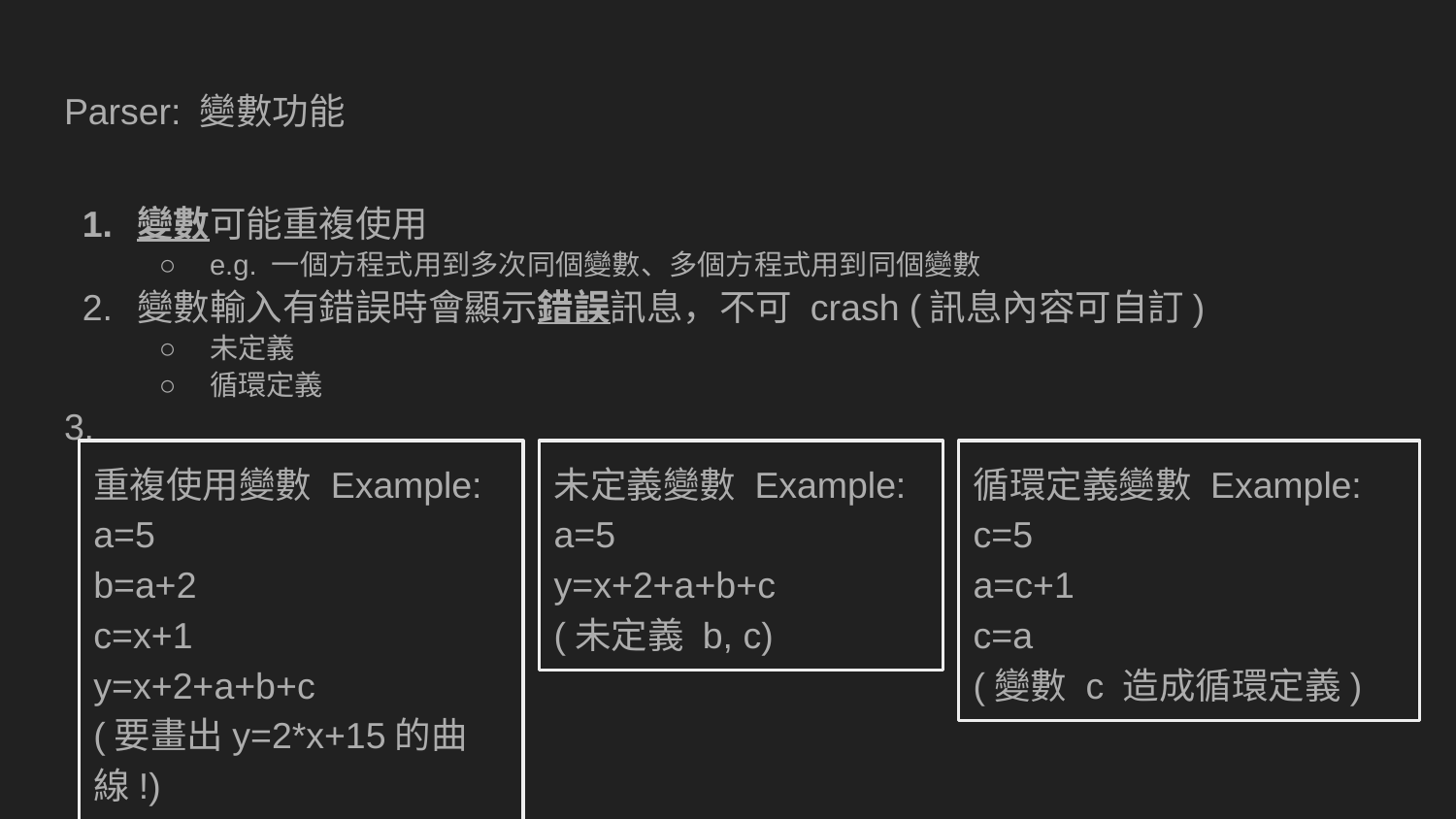

# Parser: 變數功能
變數可能重複使用
e.g. 一個方程式用到多次同個變數、多個方程式用到同個變數
變數輸入有錯誤時會顯示錯誤訊息，不可 crash (訊息內容可自訂)
未定義
循環定義
3.
重複使用變數 Example:
a=5
b=a+2
c=x+1
y=x+2+a+b+c
(要畫出y=2*x+15的曲線!)
未定義變數 Example:
a=5
y=x+2+a+b+c
(未定義 b, c)
循環定義變數 Example:
c=5
a=c+1
c=a
(變數 c 造成循環定義)